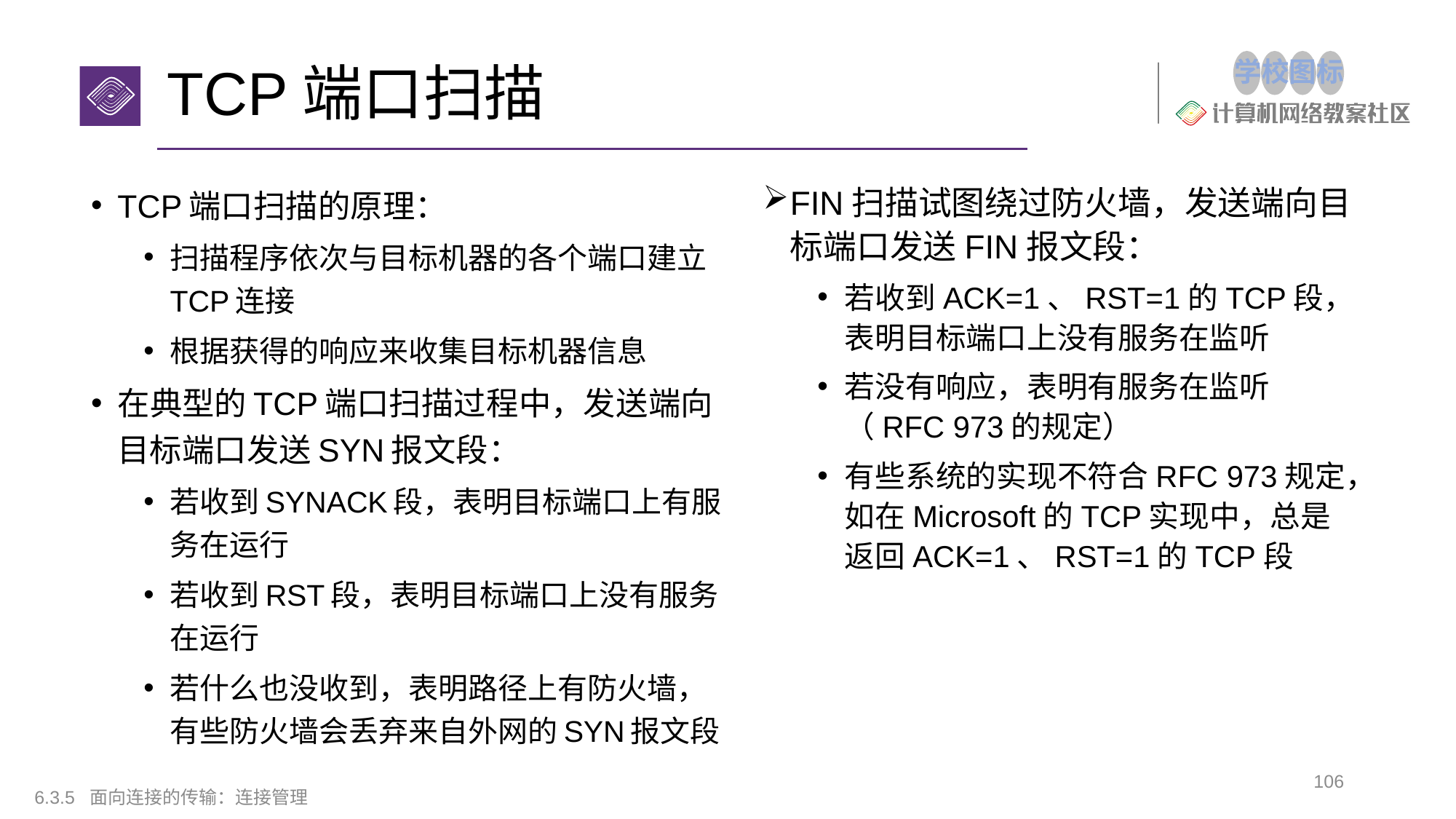

# TCP端口扫描
TCP端口扫描的原理：
扫描程序依次与目标机器的各个端口建立TCP连接
根据获得的响应来收集目标机器信息
在典型的TCP端口扫描过程中，发送端向目标端口发送SYN报文段：
若收到SYNACK段，表明目标端口上有服务在运行
若收到RST段，表明目标端口上没有服务在运行
若什么也没收到，表明路径上有防火墙，有些防火墙会丢弃来自外网的SYN报文段
FIN扫描试图绕过防火墙，发送端向目标端口发送FIN报文段：
若收到ACK=1、RST=1的TCP段，表明目标端口上没有服务在监听
若没有响应，表明有服务在监听（RFC 973的规定）
有些系统的实现不符合RFC 973规定，如在Microsoft的TCP实现中，总是返回ACK=1、RST=1的TCP段
106
6.3.5  面向连接的传输：连接管理